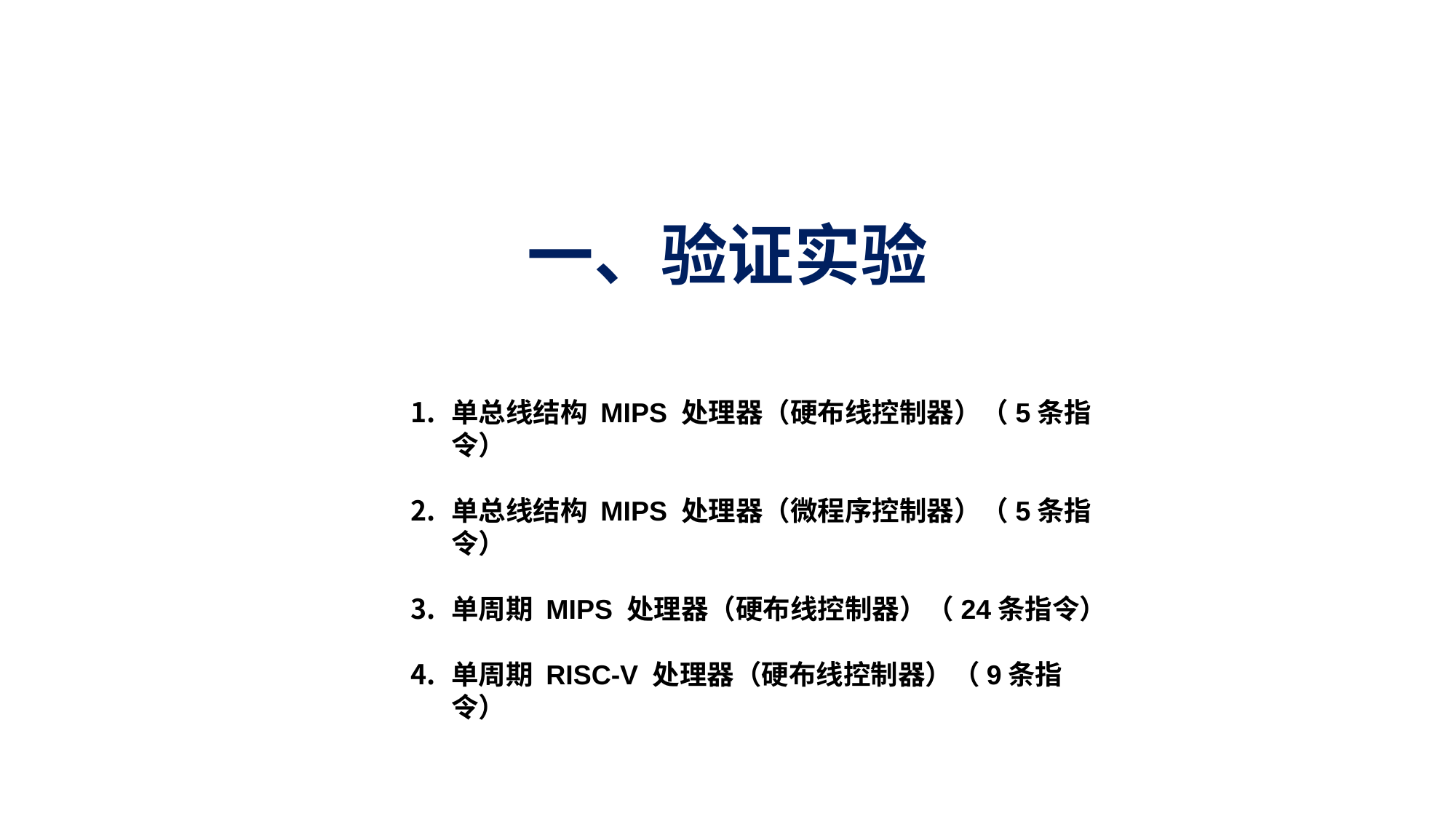

# 一、验证实验
单总线结构 MIPS 处理器（硬布线控制器）（5条指令）

单总线结构 MIPS 处理器（微程序控制器）（5条指令）

单周期 MIPS 处理器（硬布线控制器）（24条指令）

单周期 RISC-V 处理器（硬布线控制器）（9条指令）